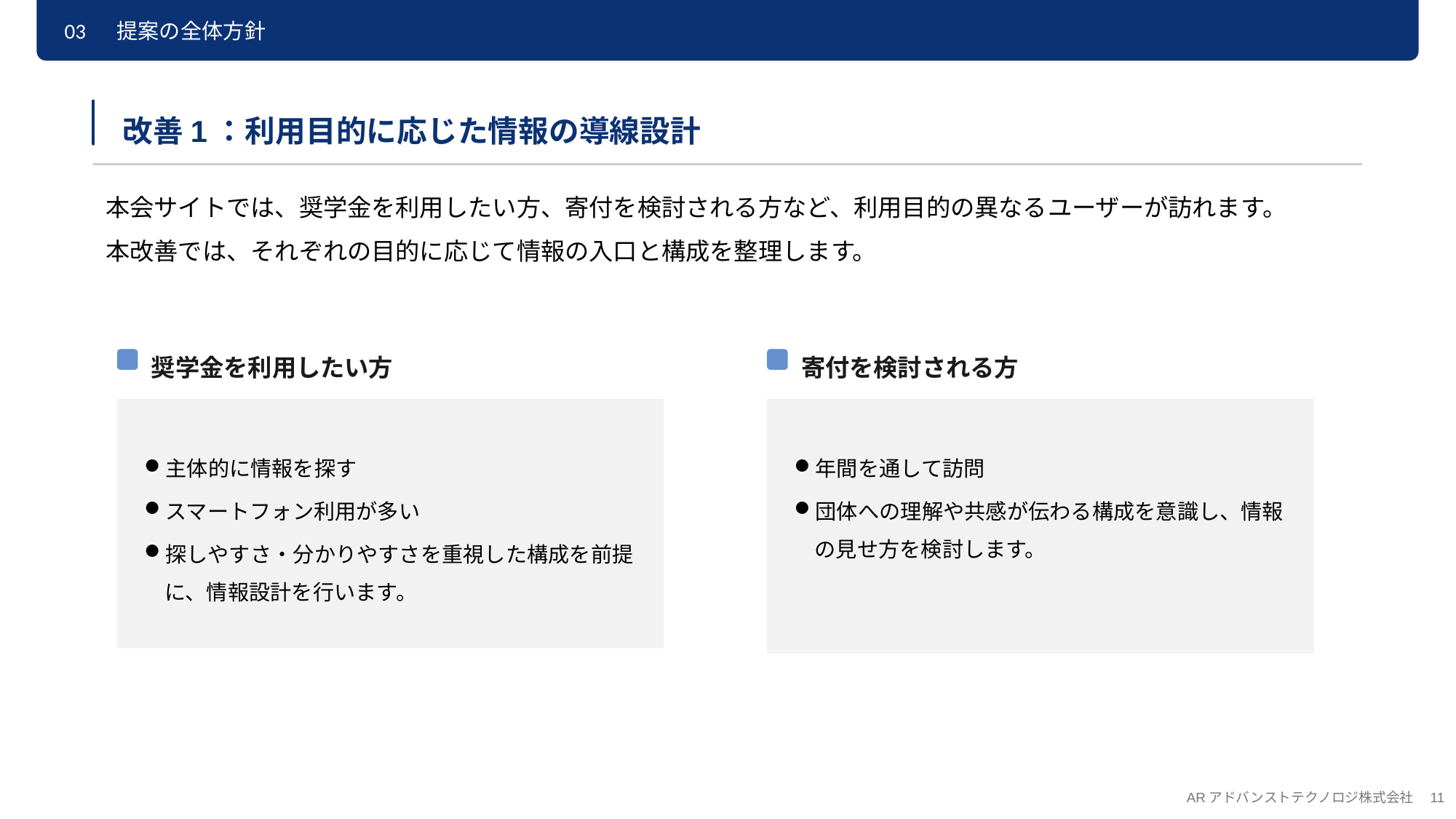

03　 提案の全体方針
改善1：利用目的に応じた情報の導線設計
本会サイトでは、奨学金を利用したい方、寄付を検討される方など、利用目的の異なるユーザーが訪れます。
本改善では、それぞれの目的に応じて情報の入口と構成を整理します。
寄付を検討される方

年間を通して訪問
団体への理解や共感が伝わる構成を意識し、情報の見せ方を検討します。

奨学金を利用したい方

主体的に情報を探す
スマートフォン利用が多い
探しやすさ・分かりやすさを重視した構成を前提に、情報設計を行います。
ARアドバンストテクノロジ株式会社　11